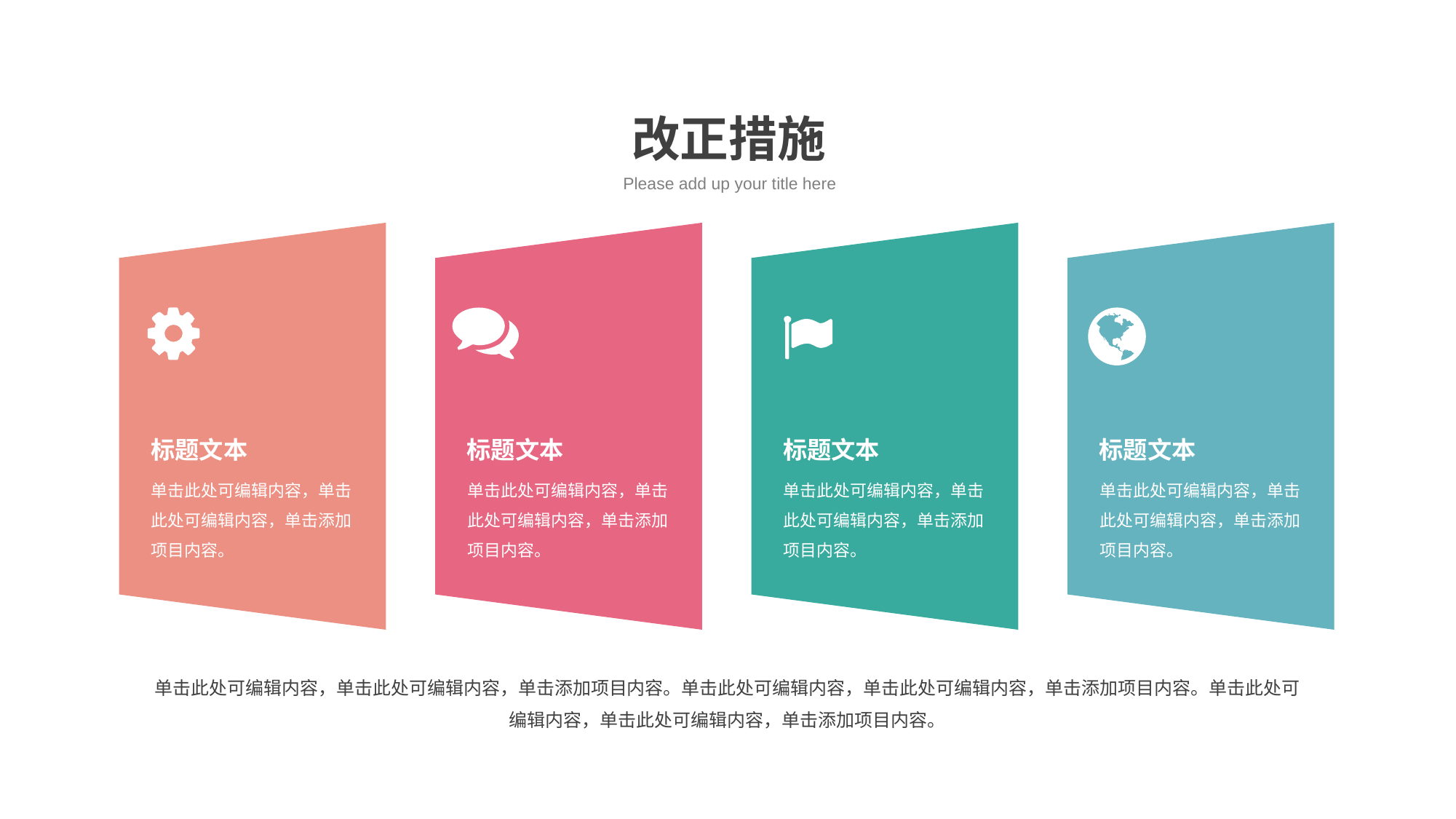

改正措施
Please add up your title here

标题文本
标题文本
标题文本
标题文本
单击此处可编辑内容，单击此处可编辑内容，单击添加项目内容。
单击此处可编辑内容，单击此处可编辑内容，单击添加项目内容。
单击此处可编辑内容，单击此处可编辑内容，单击添加项目内容。
单击此处可编辑内容，单击此处可编辑内容，单击添加项目内容。
单击此处可编辑内容，单击此处可编辑内容，单击添加项目内容。单击此处可编辑内容，单击此处可编辑内容，单击添加项目内容。单击此处可编辑内容，单击此处可编辑内容，单击添加项目内容。